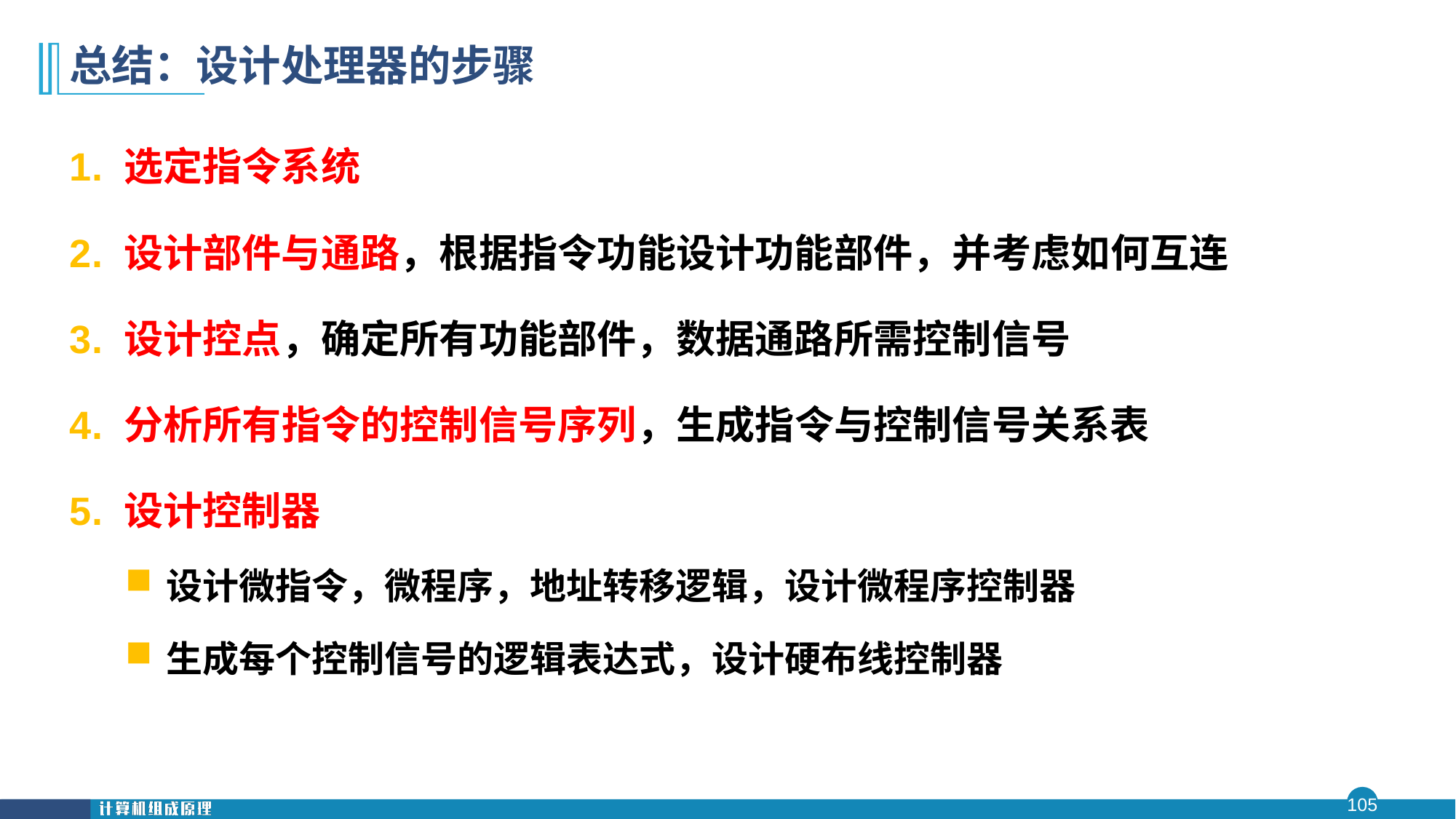

# 总结：设计处理器的步骤
选定指令系统
设计部件与通路，根据指令功能设计功能部件，并考虑如何互连
设计控点，确定所有功能部件，数据通路所需控制信号
分析所有指令的控制信号序列，生成指令与控制信号关系表
设计控制器
设计微指令，微程序，地址转移逻辑，设计微程序控制器
生成每个控制信号的逻辑表达式，设计硬布线控制器